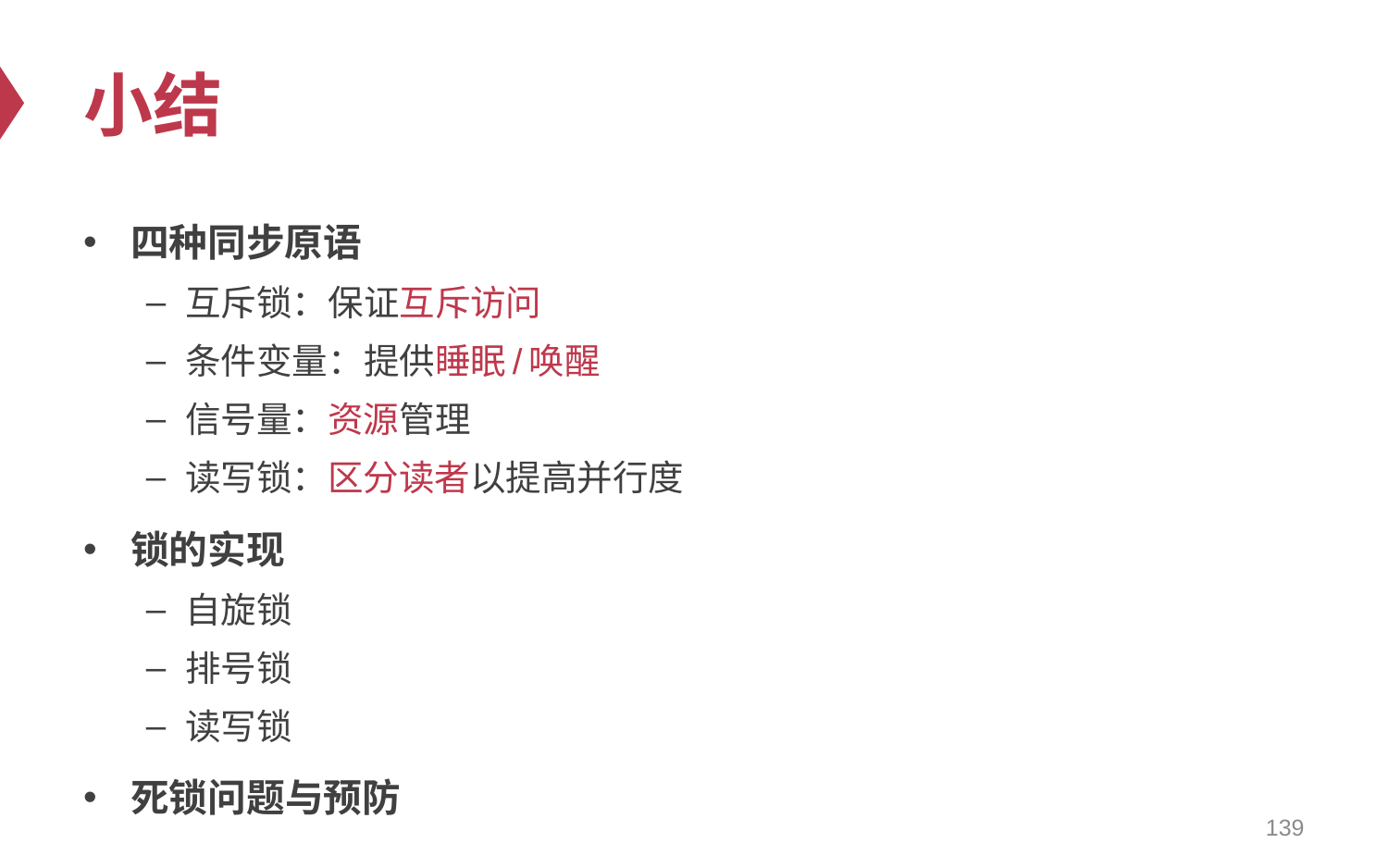

# 小结
四种同步原语
互斥锁：保证互斥访问
条件变量：提供睡眠/唤醒
信号量：资源管理
读写锁：区分读者以提高并行度
锁的实现
自旋锁
排号锁
读写锁
死锁问题与预防
139